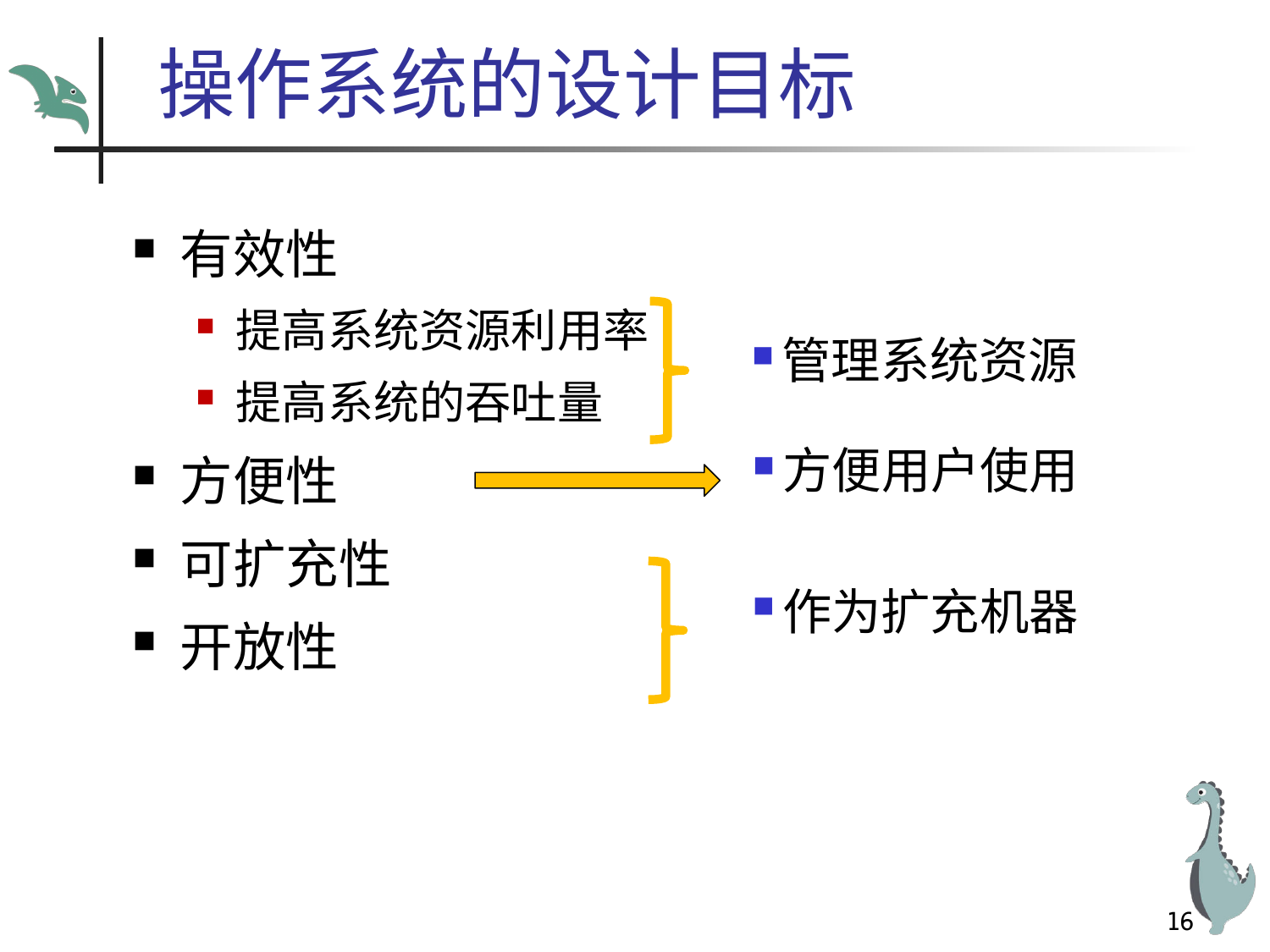

# 操作系统的设计目标
有效性
提高系统资源利用率
提高系统的吞吐量
方便性
可扩充性
开放性

管理系统资源
方便用户使用

作为扩充机器
16